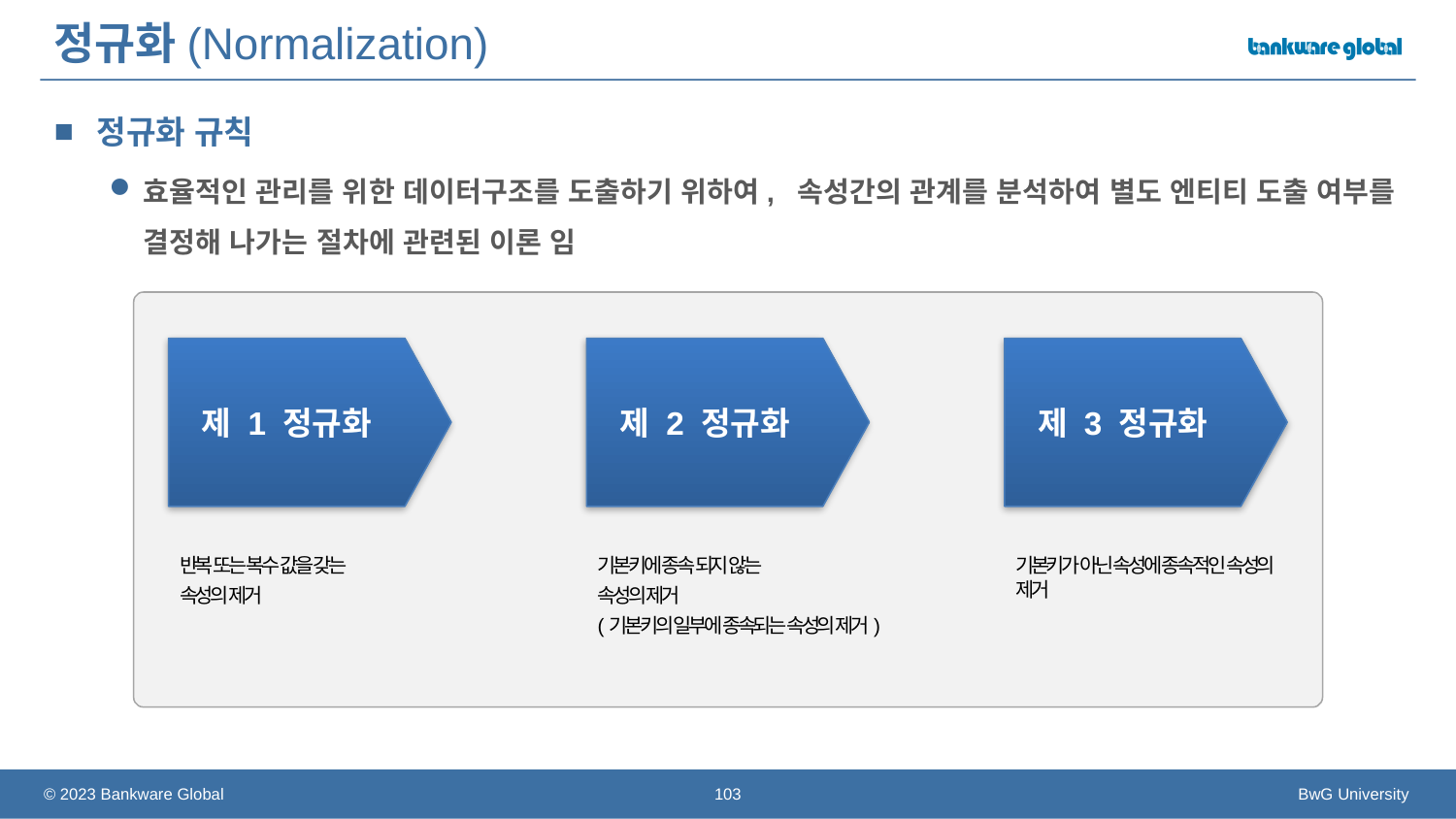

# 정규화(Normalization)
정규화 규칙
효율적인 관리를 위한 데이터구조를 도출하기 위하여,  속성간의 관계를 분석하여 별도 엔티티 도출 여부를 결정해 나가는 절차에 관련된 이론 임

제 1 정규화
제 2 정규화
제 3 정규화
기본키에 종속 되지 않는
속성의 제거
(기본키의 일부에 종속되는 속성의 제거)
반복 또는 복수 값을 갖는
속성의 제거
기본키가 아닌 속성에 종속적인 속성의 제거
103